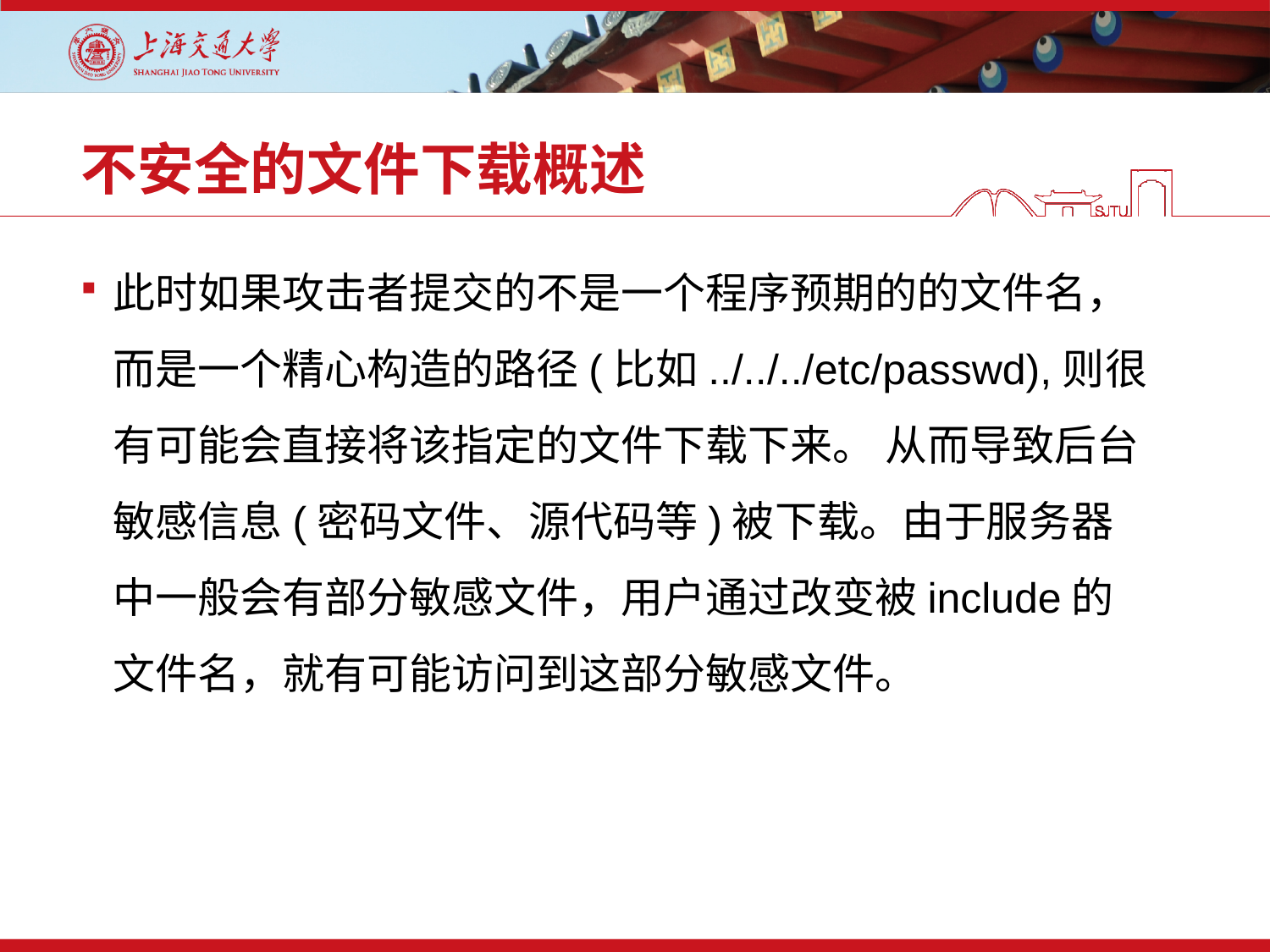

# 不安全的文件下载概述
此时如果攻击者提交的不是一个程序预期的的文件名，而是一个精心构造的路径(比如../../../etc/passwd),则很有可能会直接将该指定的文件下载下来。 从而导致后台敏感信息(密码文件、源代码等)被下载。由于服务器中一般会有部分敏感文件，用户通过改变被include的文件名，就有可能访问到这部分敏感文件。